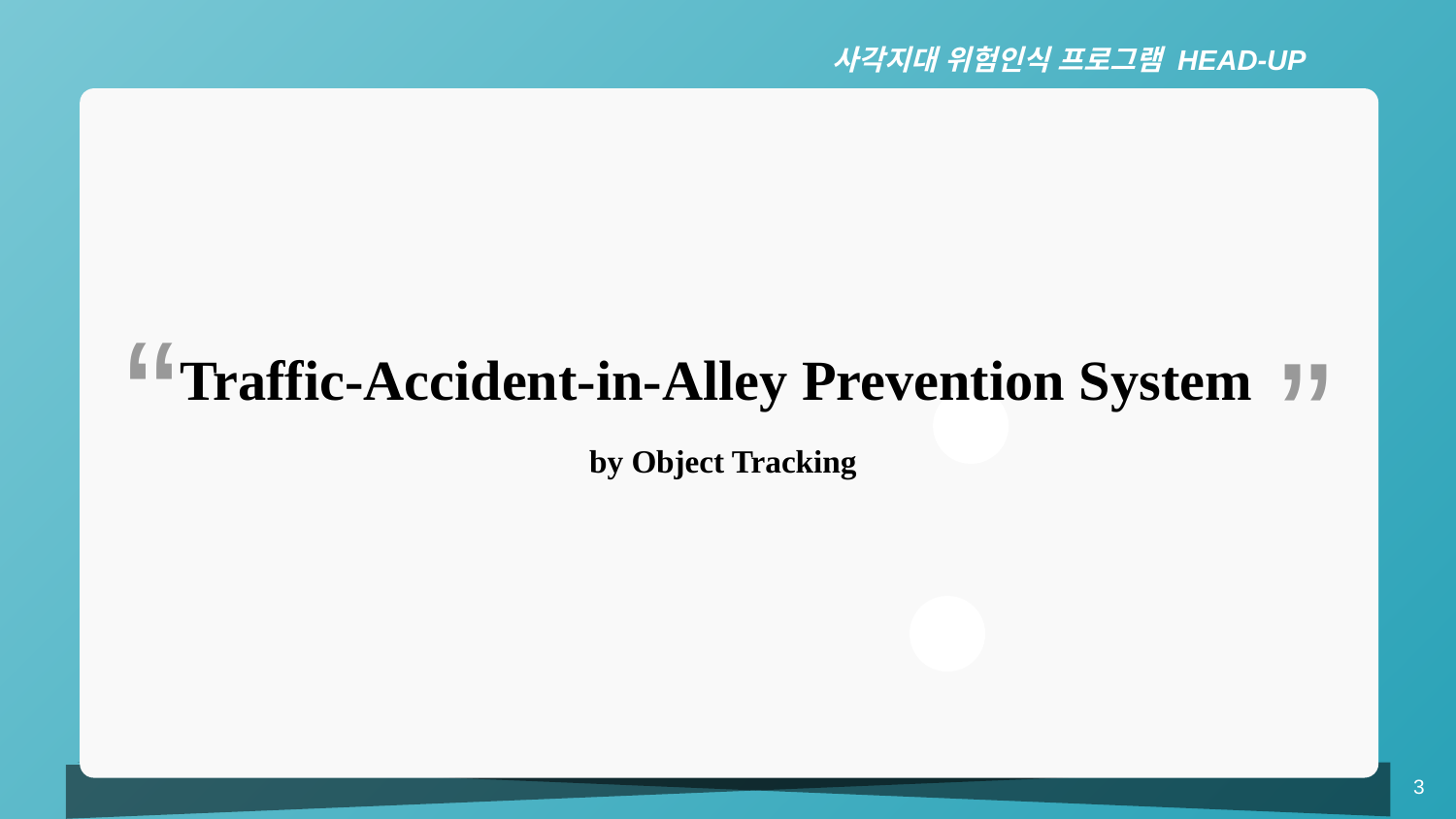

사각지대 위험인식 프로그램 HEAD-UP

“
”
Traffic-Accident-in-Alley Prevention System
by Object Tracking

3